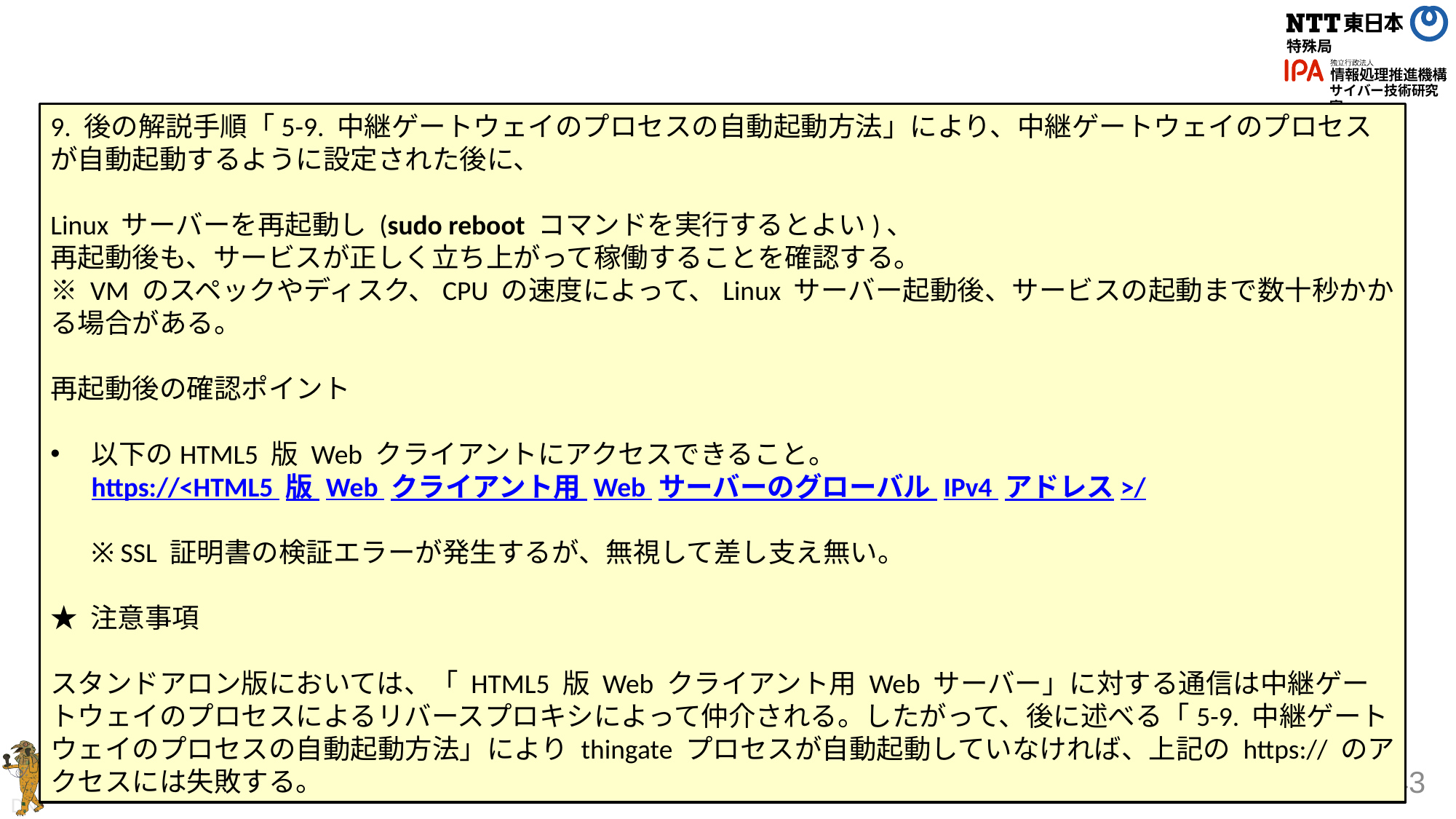

#
9. 後の解説手順「5-9. 中継ゲートウェイのプロセスの自動起動方法」により、中継ゲートウェイのプロセスが自動起動するように設定された後に、
Linux サーバーを再起動し (sudo reboot コマンドを実行するとよい)、
再起動後も、サービスが正しく立ち上がって稼働することを確認する。
※ VM のスペックやディスク、CPU の速度によって、Linux サーバー起動後、サービスの起動まで数十秒かかる場合がある。

再起動後の確認ポイント
以下のHTML5 版 Web クライアントにアクセスできること。
https://<HTML5 版 Web クライアント用 Web サーバーのグローバル IPv4 アドレス>/
※ SSL 証明書の検証エラーが発生するが、無視して差し支え無い。

★ 注意事項

スタンドアロン版においては、「 HTML5 版 Web クライアント用 Web サーバー」に対する通信は中継ゲートウェイのプロセスによるリバースプロキシによって仲介される。したがって、後に述べる「5-9. 中継ゲートウェイのプロセスの自動起動方法」により thingate プロセスが自動起動していなければ、上記の https:// のアクセスには失敗する。
43